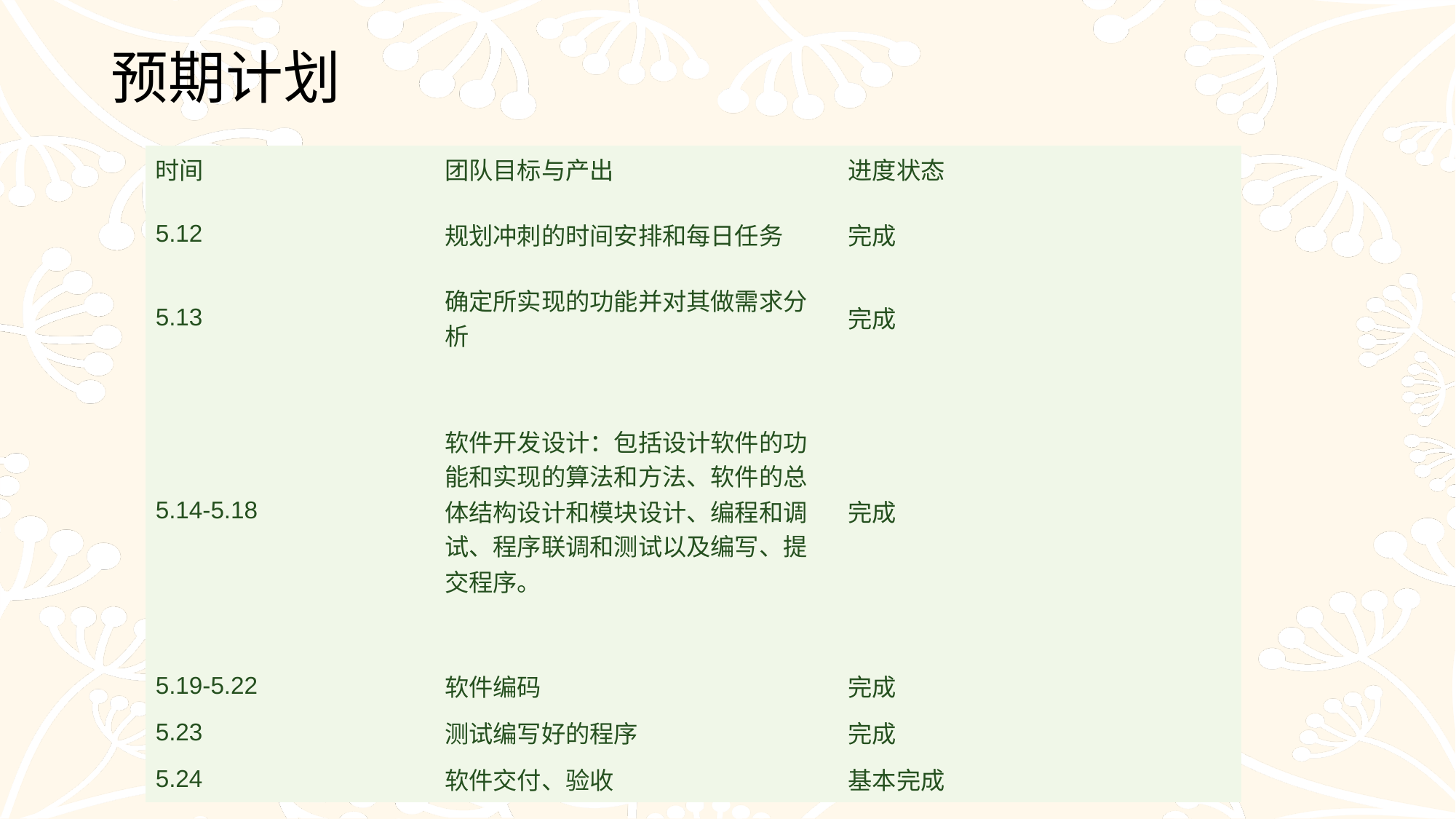

# 预期计划
| 时间 | 团队目标与产出 | 进度状态 |
| --- | --- | --- |
| 5.12 | 规划冲刺的时间安排和每日任务 | 完成 |
| 5.13 | 确定所实现的功能并对其做需求分析 | 完成 |
| 5.14-5.18 | 软件开发设计：包括设计软件的功能和实现的算法和方法、软件的总体结构设计和模块设计、编程和调试、程序联调和测试以及编写、提交程序。 | 完成 |
| 5.19-5.22 | 软件编码 | 完成 |
| 5.23 | 测试编写好的程序 | 完成 |
| 5.24 | 软件交付、验收 | 基本完成 |